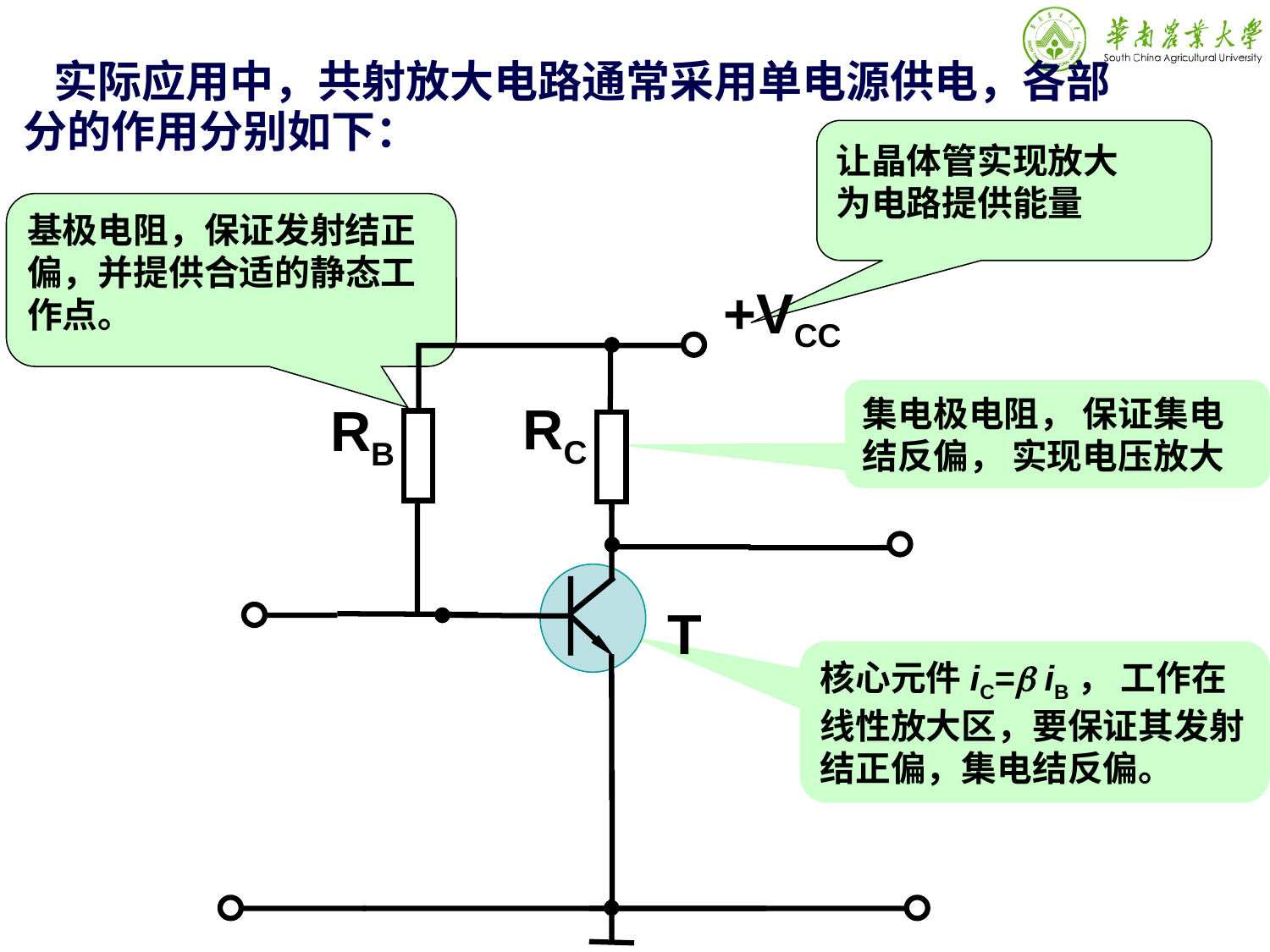

实际应用中，共射放大电路通常采用单电源供电，各部分的作用分别如下：
让晶体管实现放大
为电路提供能量

基极电阻，保证发射结正偏，并提供合适的静态工作点。

+VCC

RC
RB

T

集电极电阻， 保证集电结反偏， 实现电压放大

核心元件iC=β iB， 工作在线性放大区，要保证其发射结正偏，集电结反偏。